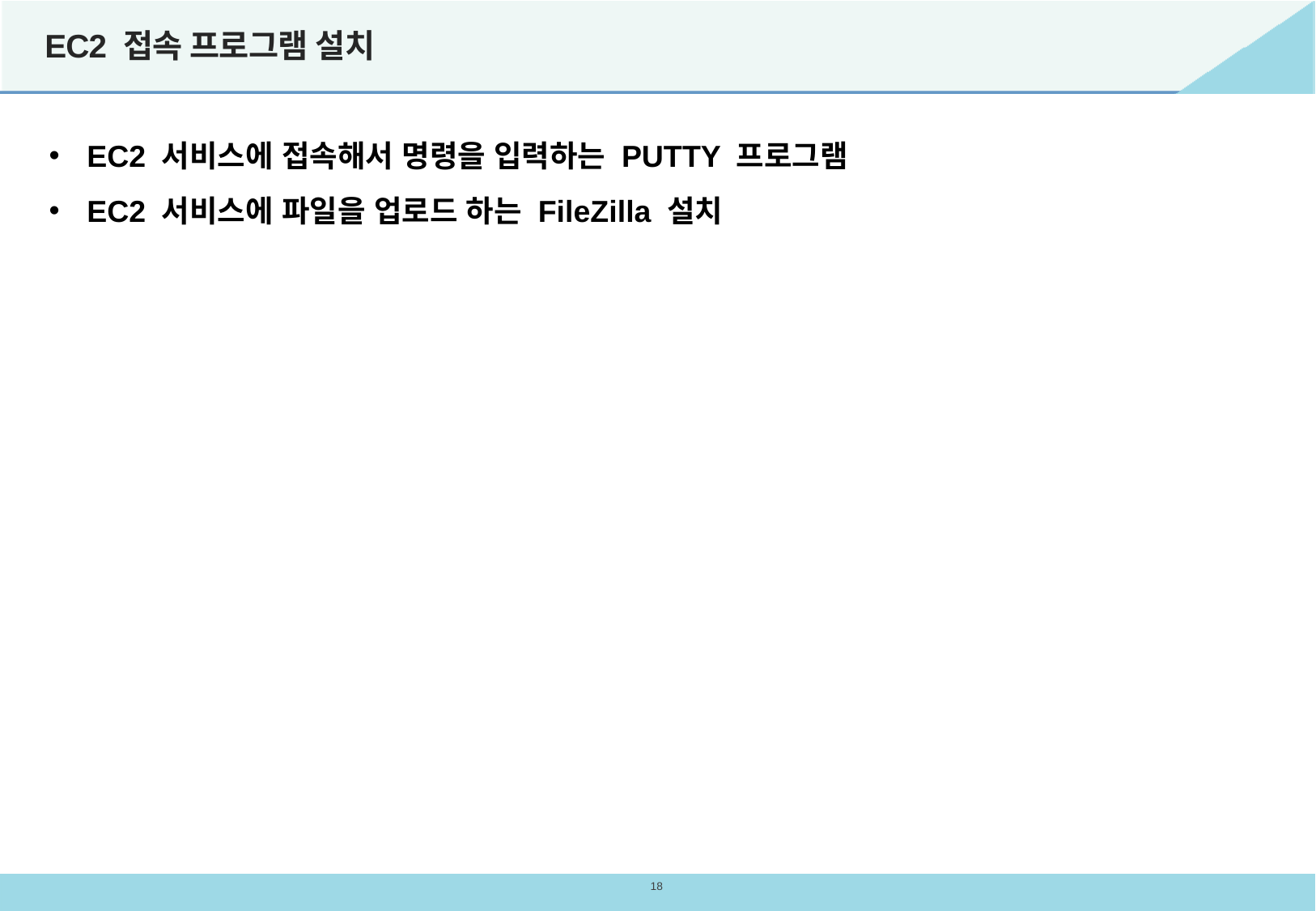

# EC2 접속 프로그램 설치
EC2 서비스에 접속해서 명령을 입력하는 PUTTY 프로그램
EC2 서비스에 파일을 업로드 하는 FileZilla 설치